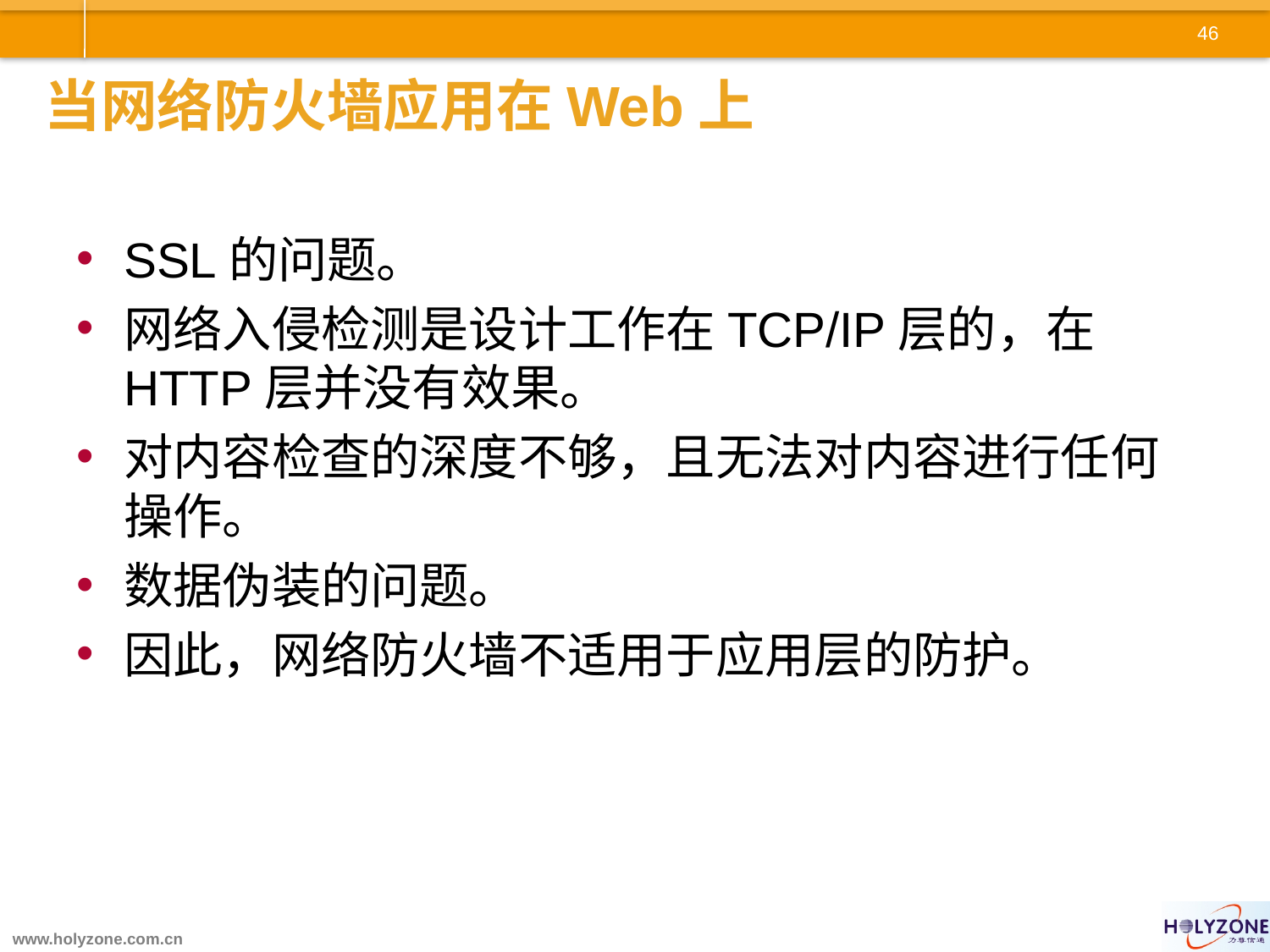

# 当网络防火墙应用在Web上
SSL的问题。
网络入侵检测是设计工作在TCP/IP层的，在HTTP层并没有效果。
对内容检查的深度不够，且无法对内容进行任何操作。
数据伪装的问题。
因此，网络防火墙不适用于应用层的防护。